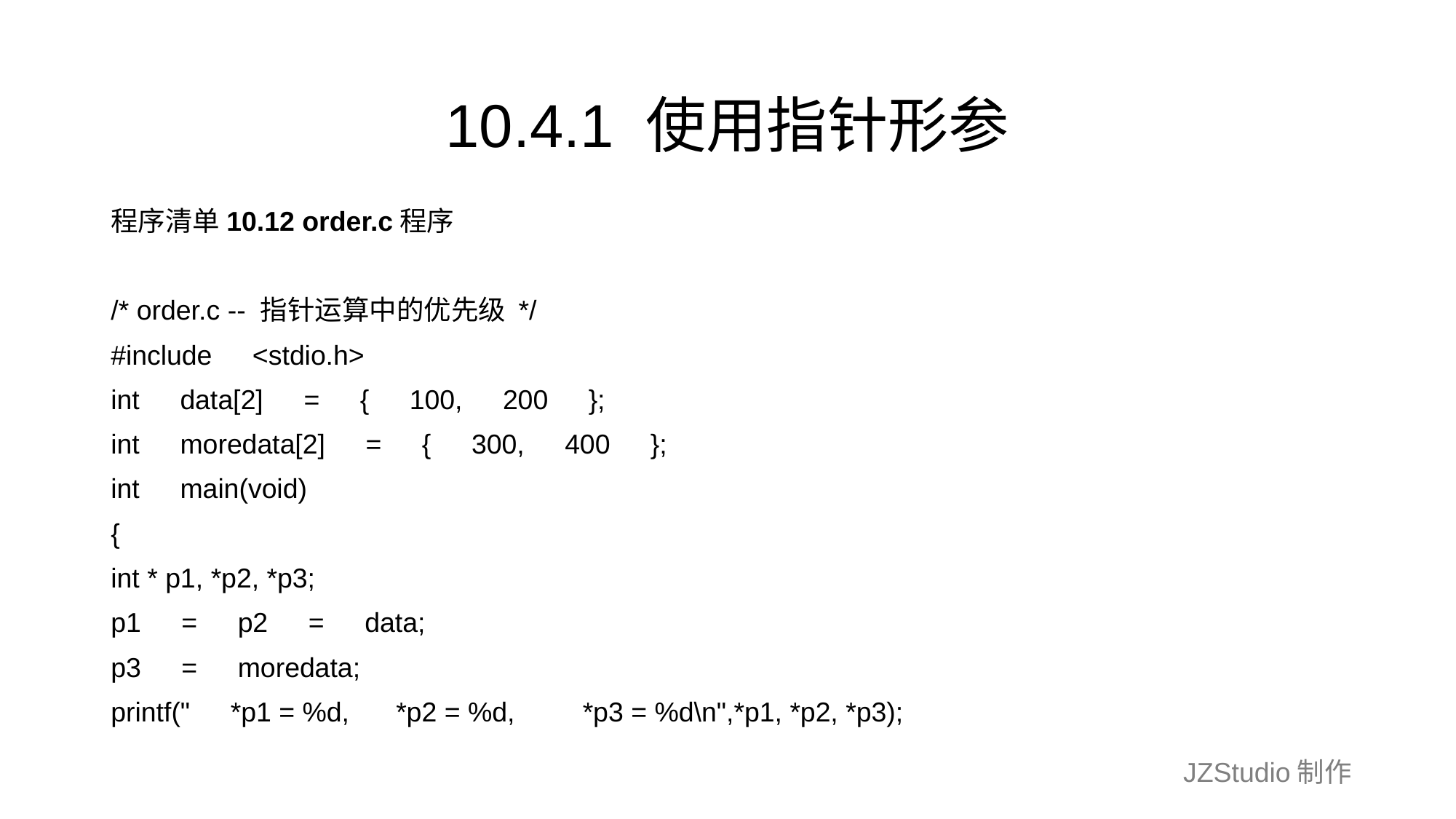

# 10.4.1 使用指针形参
程序清单10.12 order.c程序

/* order.c -- 指针运算中的优先级 */
#include　<stdio.h>
int　data[2]　=　{　100,　200　};
int　moredata[2]　=　{　300,　400　};
int　main(void)
{
int * p1, *p2, *p3;
p1　=　p2　=　data;
p3　=　moredata;
printf("　*p1 = %d,　 *p2 = %d,　　*p3 = %d\n",*p1, *p2, *p3);